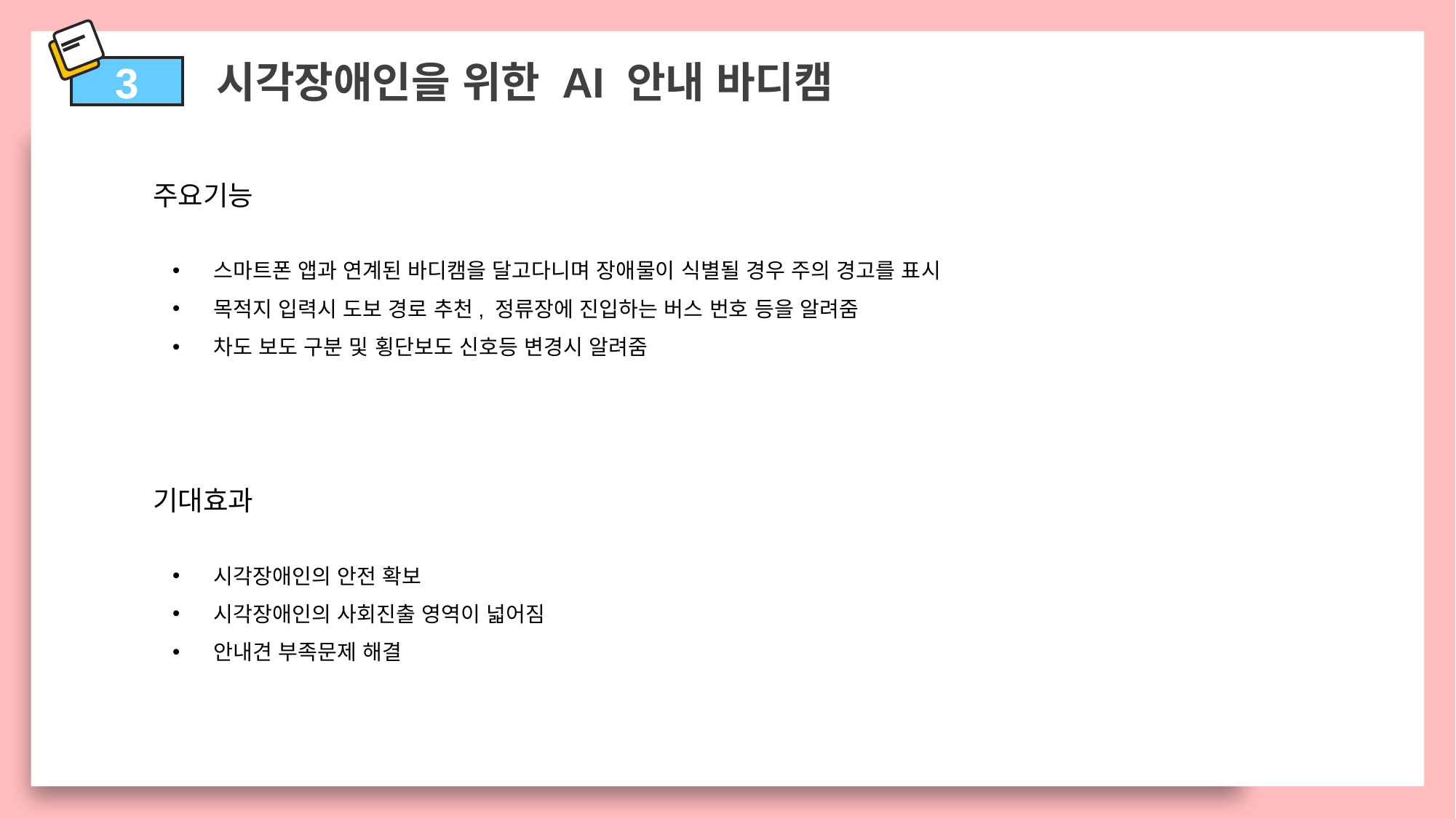

시각장애인을 위한 AI 안내 바디캠
3
주요기능
스마트폰 앱과 연계된 바디캠을 달고다니며 장애물이 식별될 경우 주의 경고를 표시
목적지 입력시 도보 경로 추천, 정류장에 진입하는 버스 번호 등을 알려줌
차도 보도 구분 및 횡단보도 신호등 변경시 알려줌
기대효과
시각장애인의 안전 확보
시각장애인의 사회진출 영역이 넓어짐
안내견 부족문제 해결